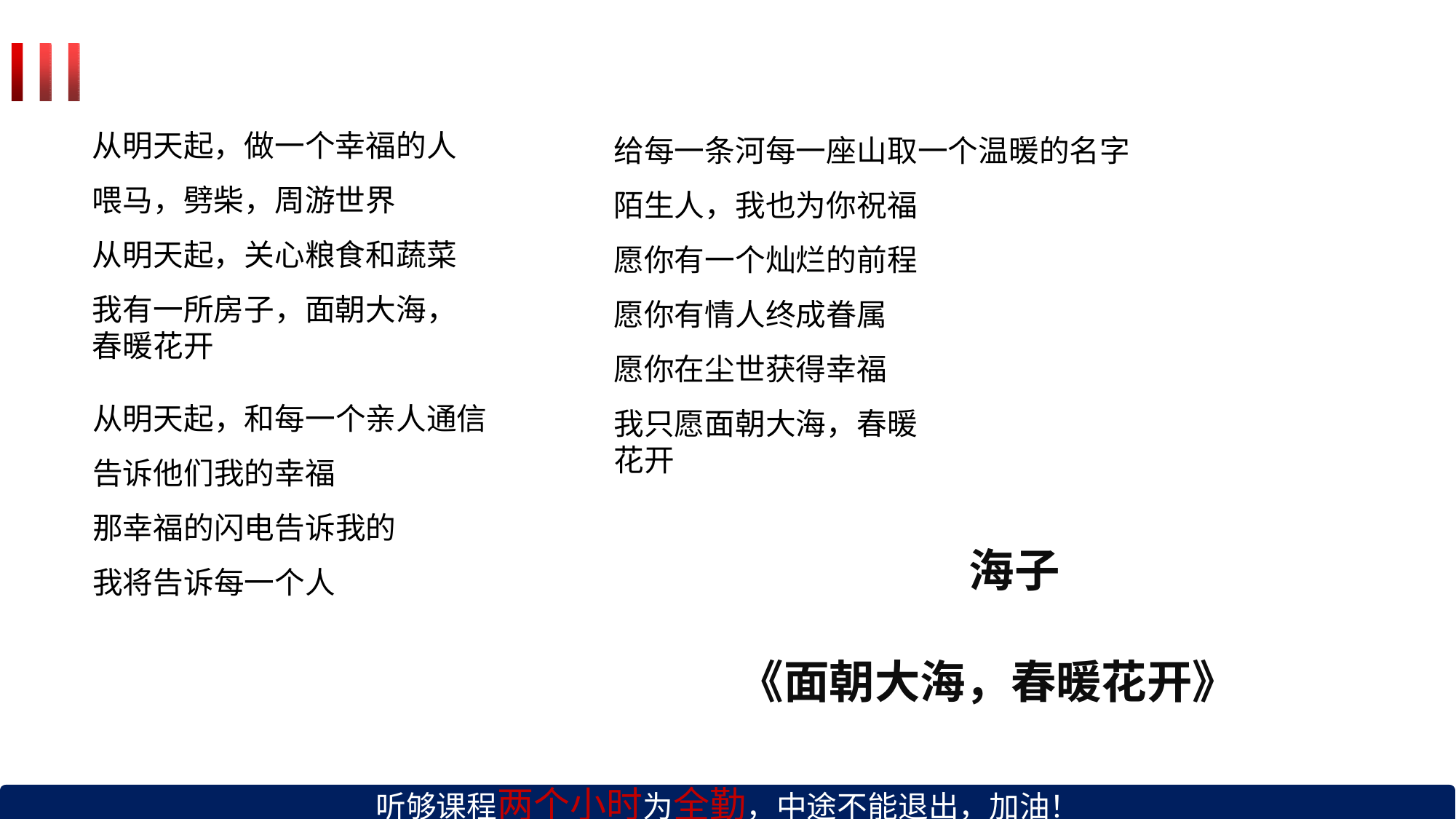

从明天起，做一个幸福的人 喂马，劈柴，周游世界
从明天起，关心粮食和蔬菜
我有一所房子，面朝大海，春暖花开
给每一条河每一座山取一个温暖的名字 陌生人，我也为你祝福
愿你有一个灿烂的前程 愿你有情人终成眷属 愿你在尘世获得幸福
我只愿面朝大海，春暖花开
从明天起，和每一个亲人通信
告诉他们我的幸福
那幸福的闪电告诉我的
我将告诉每一个人
海子

《面朝大海，春暖花开》

听够课程两个小时为全勤，中途不能退出，加油！